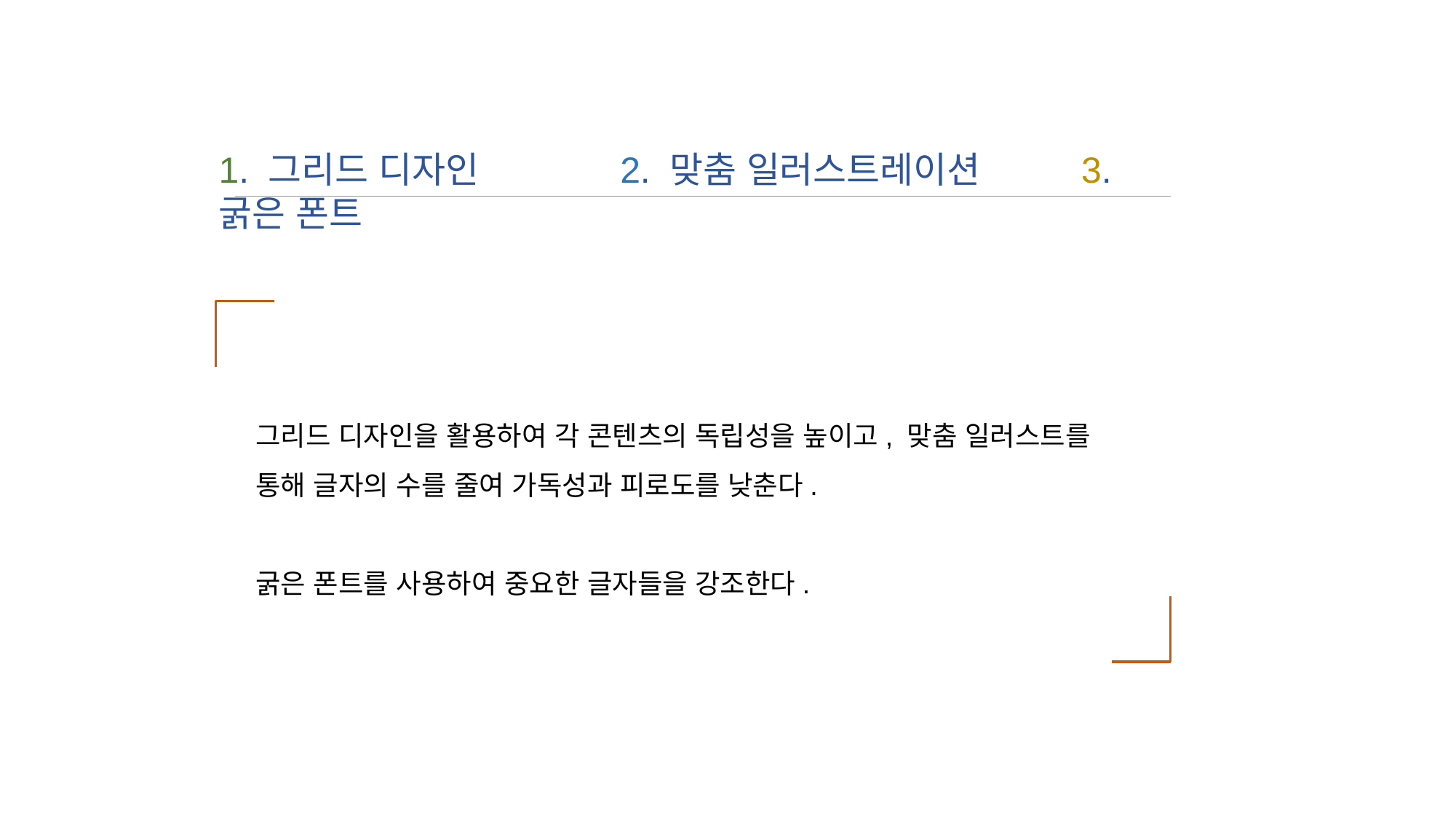

1. 그리드 디자인             2. 맞춤 일러스트레이션         3. 굵은 폰트
그리드 디자인을 활용하여 각 콘텐츠의 독립성을 높이고, 맞춤 일러스트를 통해 글자의 수를 줄여 가독성과 피로도를 낮춘다.

굵은 폰트를 사용하여 중요한 글자들을 강조한다.